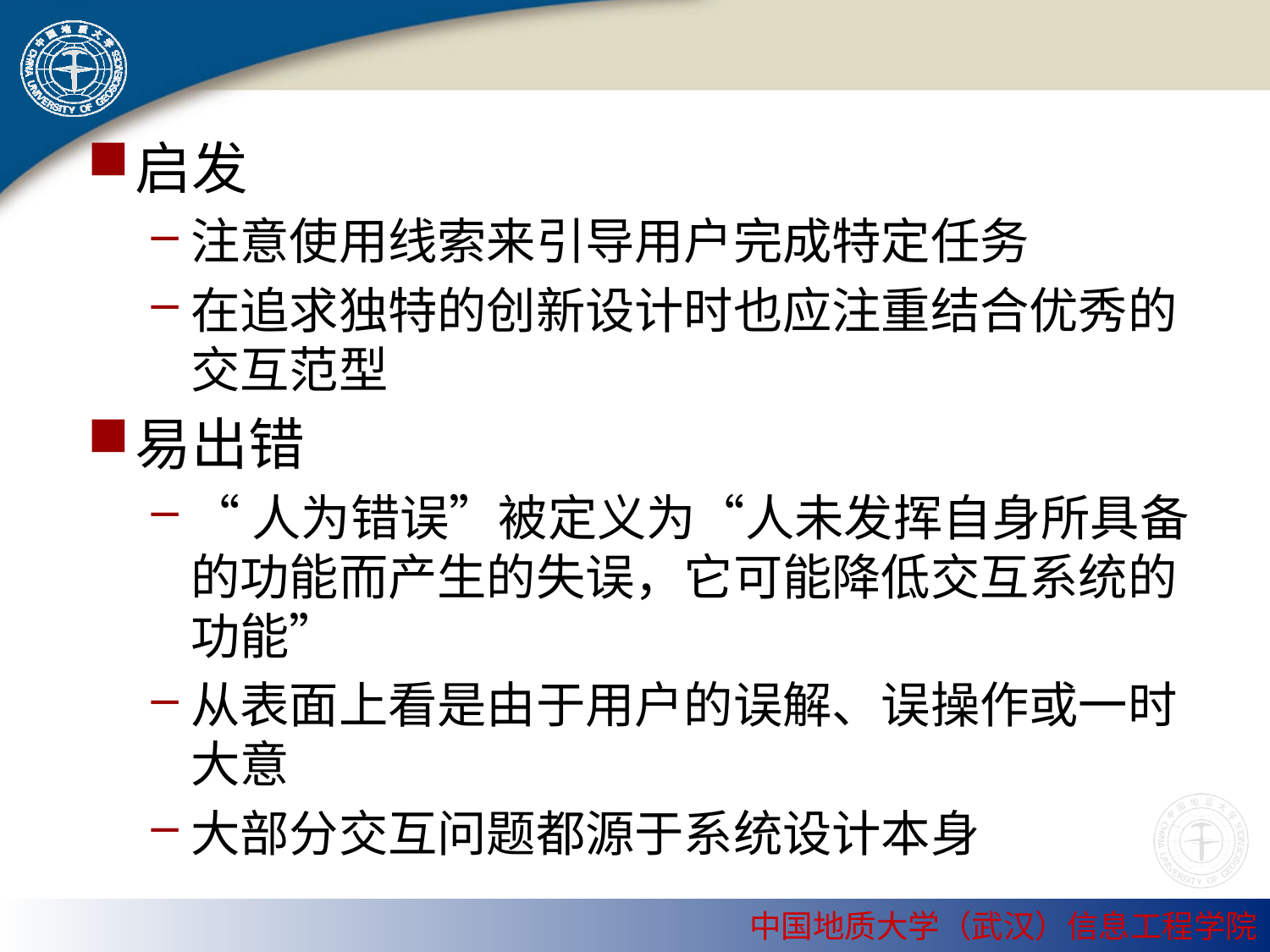

#
启发
注意使用线索来引导用户完成特定任务
在追求独特的创新设计时也应注重结合优秀的交互范型
易出错
“人为错误”被定义为“人未发挥自身所具备的功能而产生的失误，它可能降低交互系统的功能”
从表面上看是由于用户的误解、误操作或一时大意
大部分交互问题都源于系统设计本身